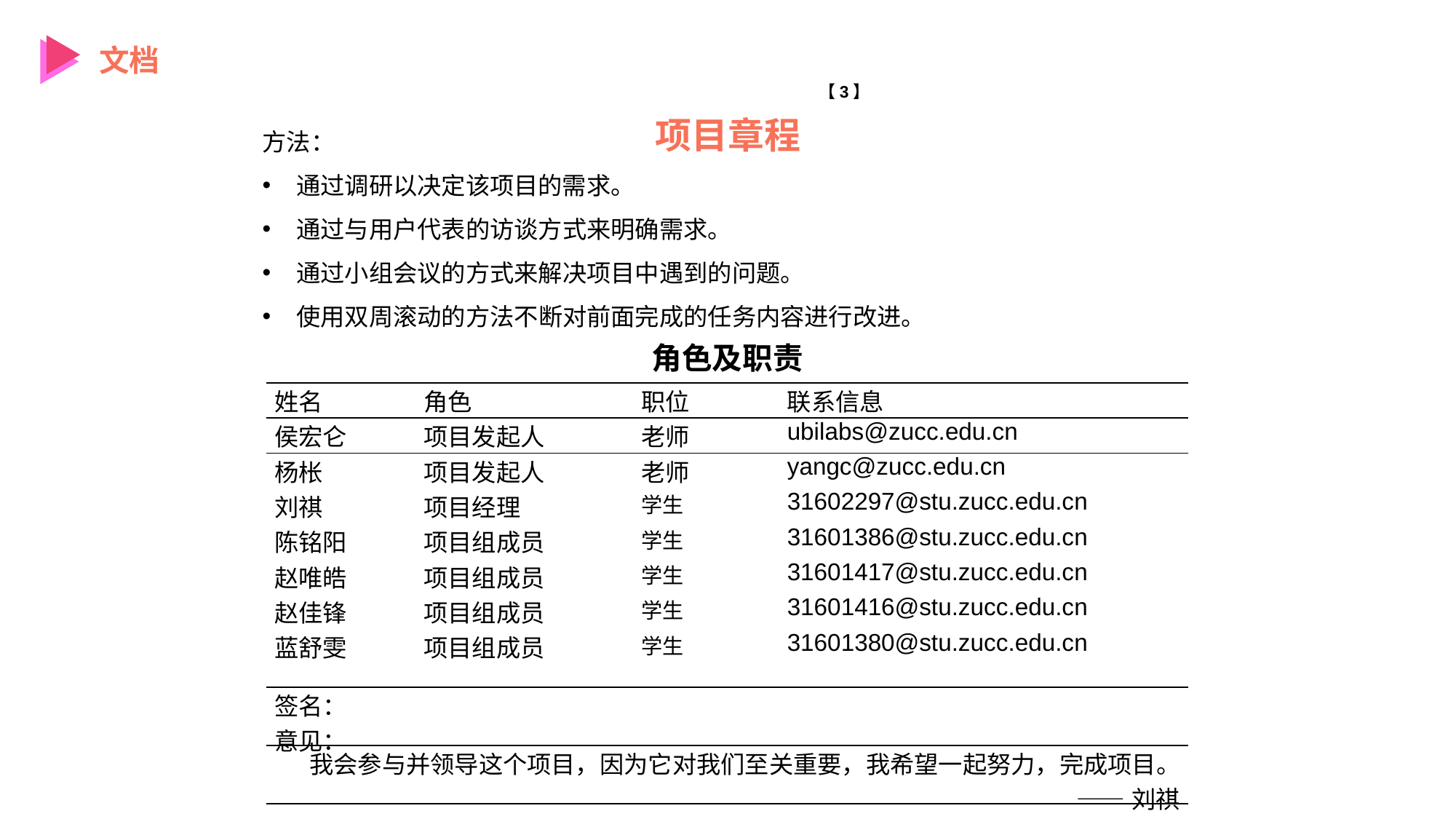

文档
【3】
方法：
通过调研以决定该项目的需求。
通过与用户代表的访谈方式来明确需求。
通过小组会议的方式来解决项目中遇到的问题。
使用双周滚动的方法不断对前面完成的任务内容进行改进。
项目章程
角色及职责
| 姓名 | 角色 | 职位 | 联系信息 |
| --- | --- | --- | --- |
| 侯宏仑 | 项目发起人 | 老师 | ubilabs@zucc.edu.cn |
| 杨枨 | 项目发起人 | 老师 | yangc@zucc.edu.cn |
| 刘祺 | 项目经理 | 学生 | 31602297@stu.zucc.edu.cn |
| 陈铭阳 | 项目组成员 | 学生 | 31601386@stu.zucc.edu.cn |
| 赵唯皓 | 项目组成员 | 学生 | 31601417@stu.zucc.edu.cn |
| 赵佳锋 | 项目组成员 | 学生 | 31601416@stu.zucc.edu.cn |
| 蓝舒雯 | 项目组成员 | 学生 | 31601380@stu.zucc.edu.cn |
| 签名： 意见： |  |  |  |
| 我会参与并领导这个项目，因为它对我们至关重要，我希望一起努力，完成项目。 ——刘祺 |  |  |  |